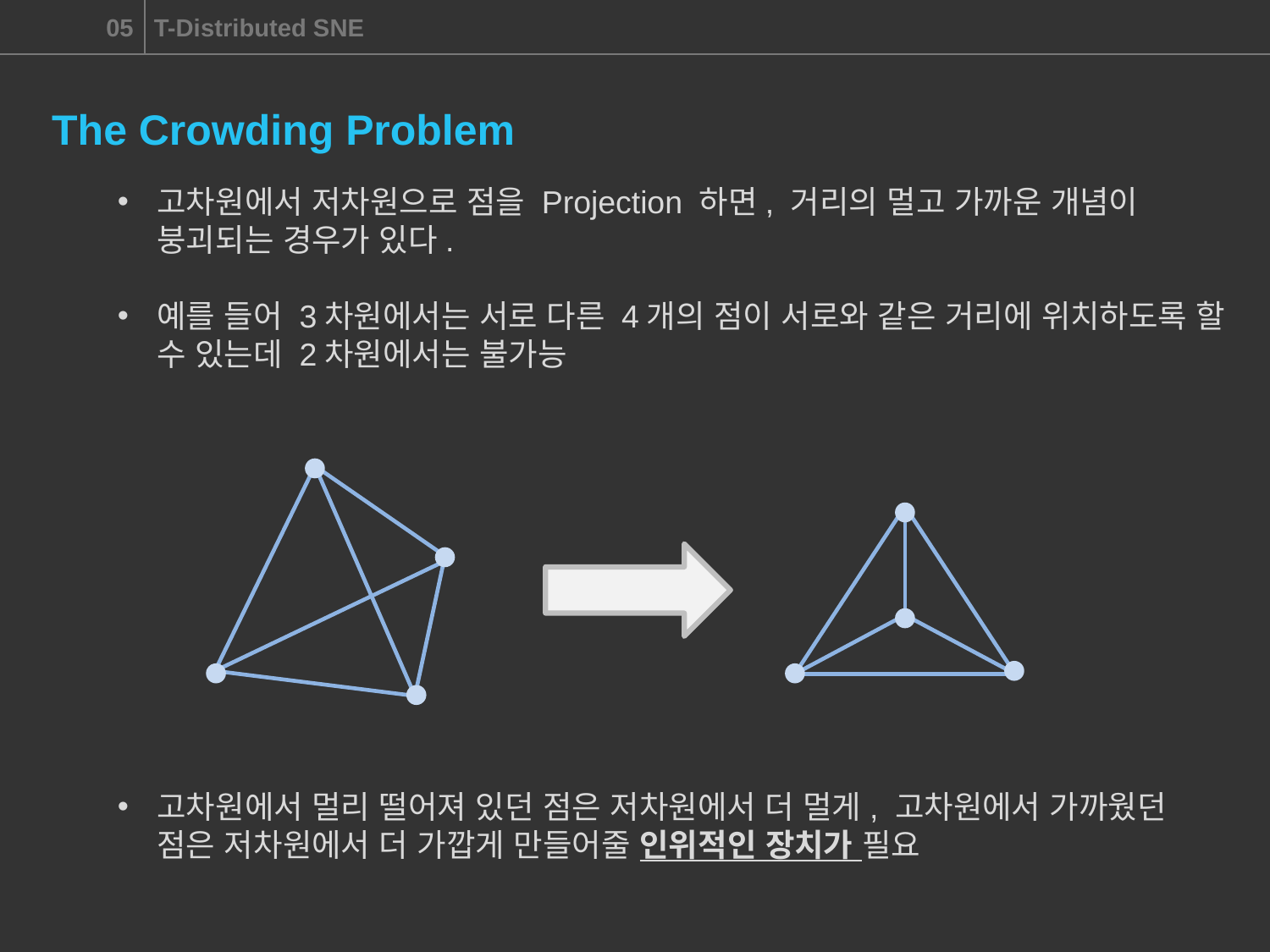

The Crowding Problem
고차원에서 저차원으로 점을 Projection 하면, 거리의 멀고 가까운 개념이 붕괴되는 경우가 있다.

예를 들어 3차원에서는 서로 다른 4개의 점이 서로와 같은 거리에 위치하도록 할 수 있는데 2차원에서는 불가능

고차원에서 멀리 떨어져 있던 점은 저차원에서 더 멀게, 고차원에서 가까웠던 점은 저차원에서 더 가깝게 만들어줄 인위적인 장치가 필요